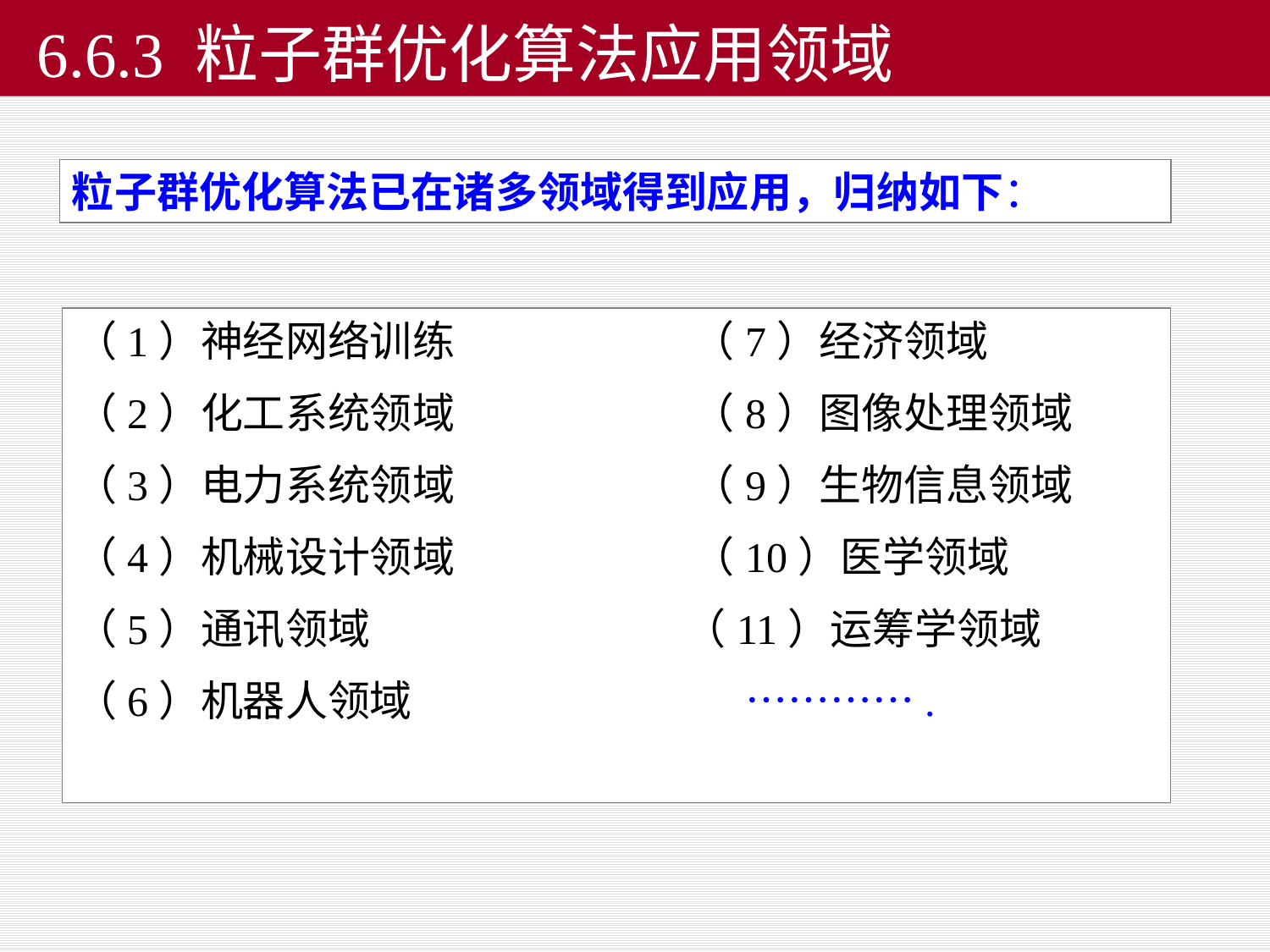

# 6.6.3 粒子群优化算法应用领域

粒子群优化算法已在诸多领域得到应用，归纳如下：
（1）神经网络训练                         （7）经济领域
（2）化工系统领域                         （8）图像处理领域
（3）电力系统领域                         （9）生物信息领域
（4）机械设计领域                         （10）医学领域
（5）通讯领域                                 （11）运筹学领域
（6）机器人领域                                   ………….

134